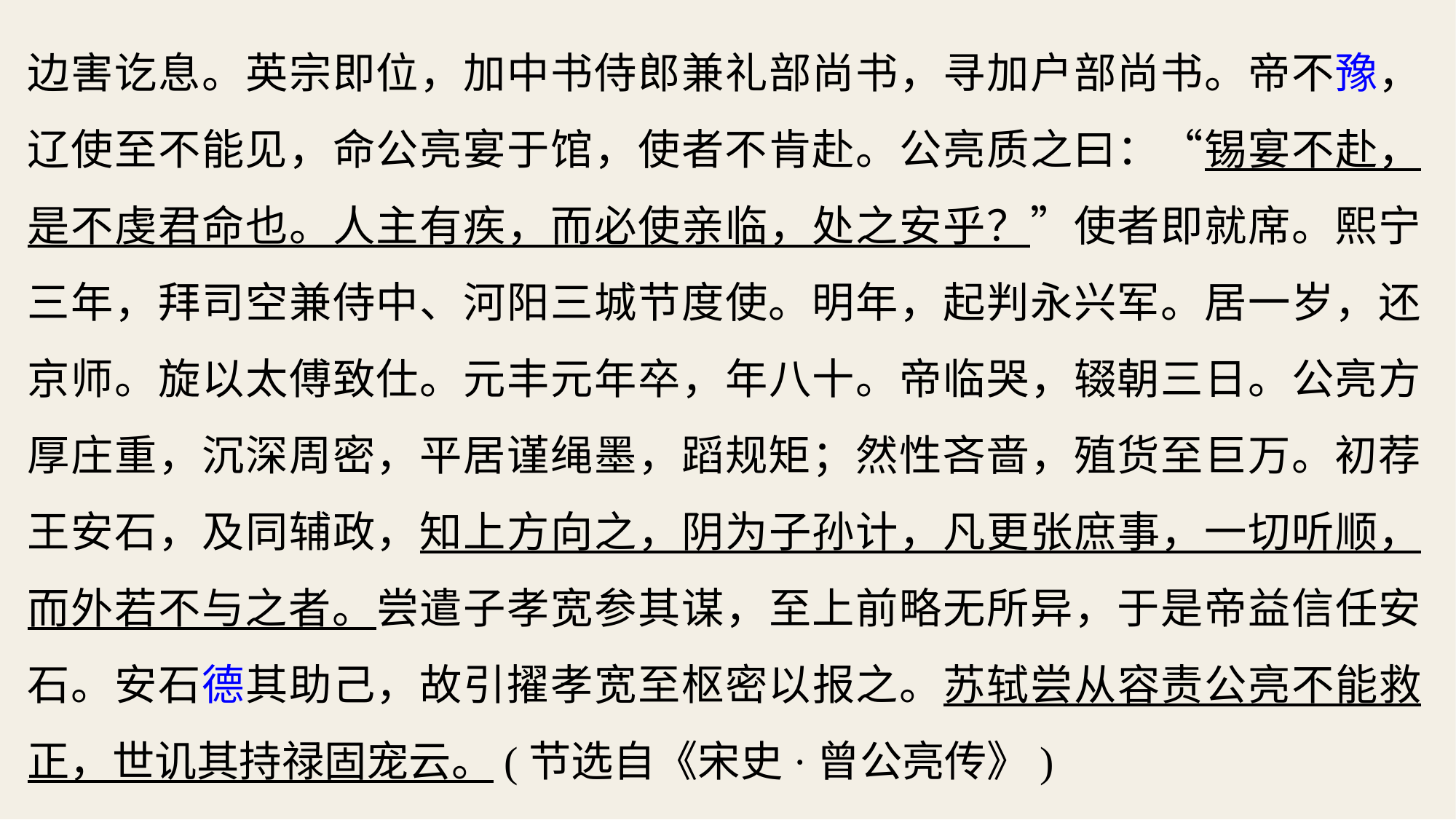

边害讫息。英宗即位，加中书侍郎兼礼部尚书，寻加户部尚书。帝不豫，辽使至不能见，命公亮宴于馆，使者不肯赴。公亮质之曰：“锡宴不赴，是不虔君命也。人主有疾，而必使亲临，处之安乎？”使者即就席。熙宁三年，拜司空兼侍中、河阳三城节度使。明年，起判永兴军。居一岁，还京师。旋以太傅致仕。元丰元年卒，年八十。帝临哭，辍朝三日。公亮方厚庄重，沉深周密，平居谨绳墨，蹈规矩；然性吝啬，殖货至巨万。初荐王安石，及同辅政，知上方向之，阴为子孙计，凡更张庶事，一切听顺，而外若不与之者。尝遣子孝宽参其谋，至上前略无所异，于是帝益信任安石。安石德其助己，故引擢孝宽至枢密以报之。苏轼尝从容责公亮不能救正，世讥其持禄固宠云。(节选自《宋史·曾公亮传》)